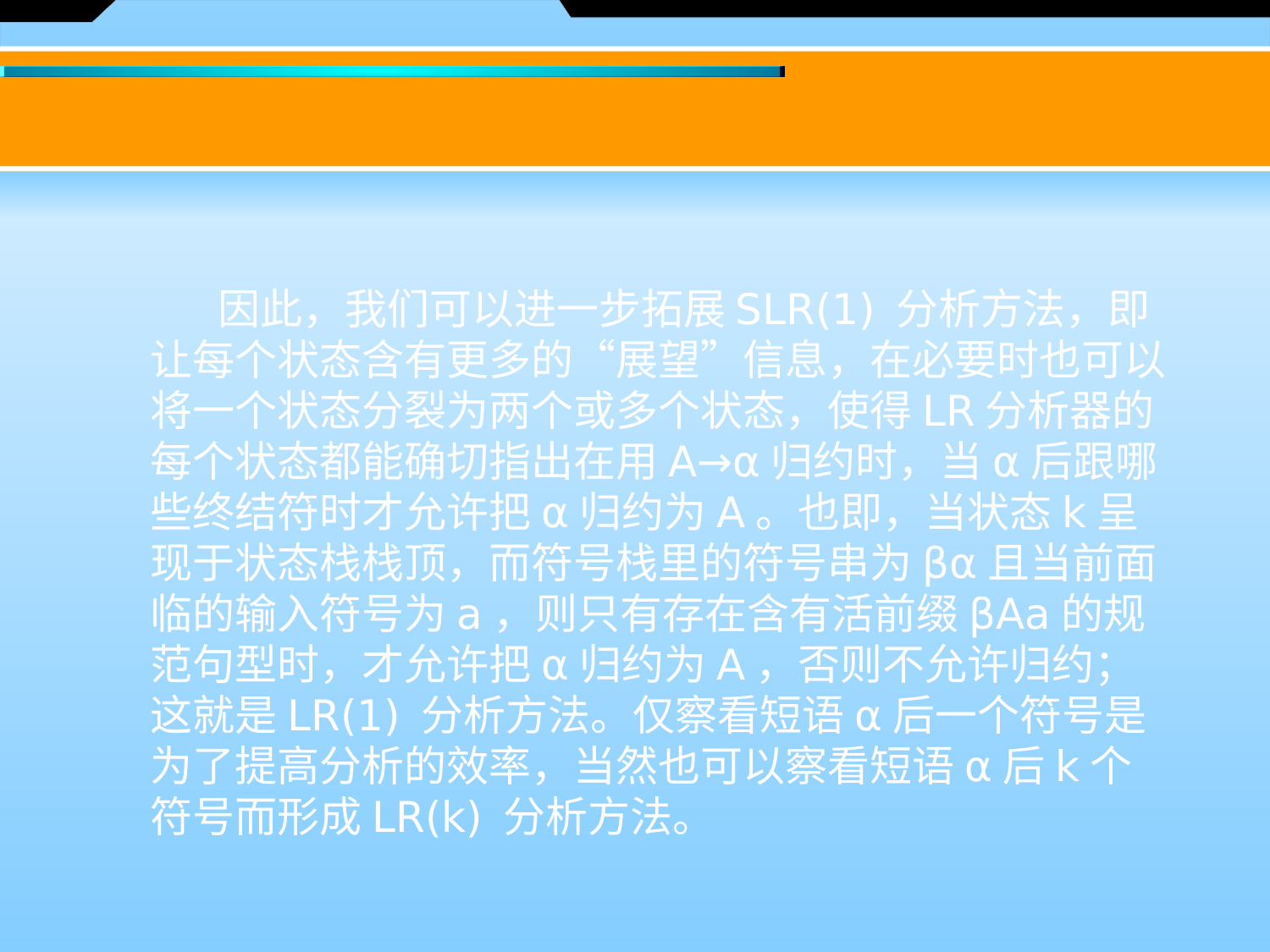

因此，我们可以进一步拓展SLR(1) 分析方法，即让每个状态含有更多的“展望”信息，在必要时也可以将一个状态分裂为两个或多个状态，使得LR分析器的每个状态都能确切指出在用A→α归约时，当α后跟哪些终结符时才允许把α归约为A。也即，当状态k呈现于状态栈栈顶，而符号栈里的符号串为βα且当前面临的输入符号为a，则只有存在含有活前缀βAa的规范句型时，才允许把α归约为A，否则不允许归约；这就是LR(1) 分析方法。仅察看短语α后一个符号是为了提高分析的效率，当然也可以察看短语α后k个符号而形成LR(k) 分析方法。